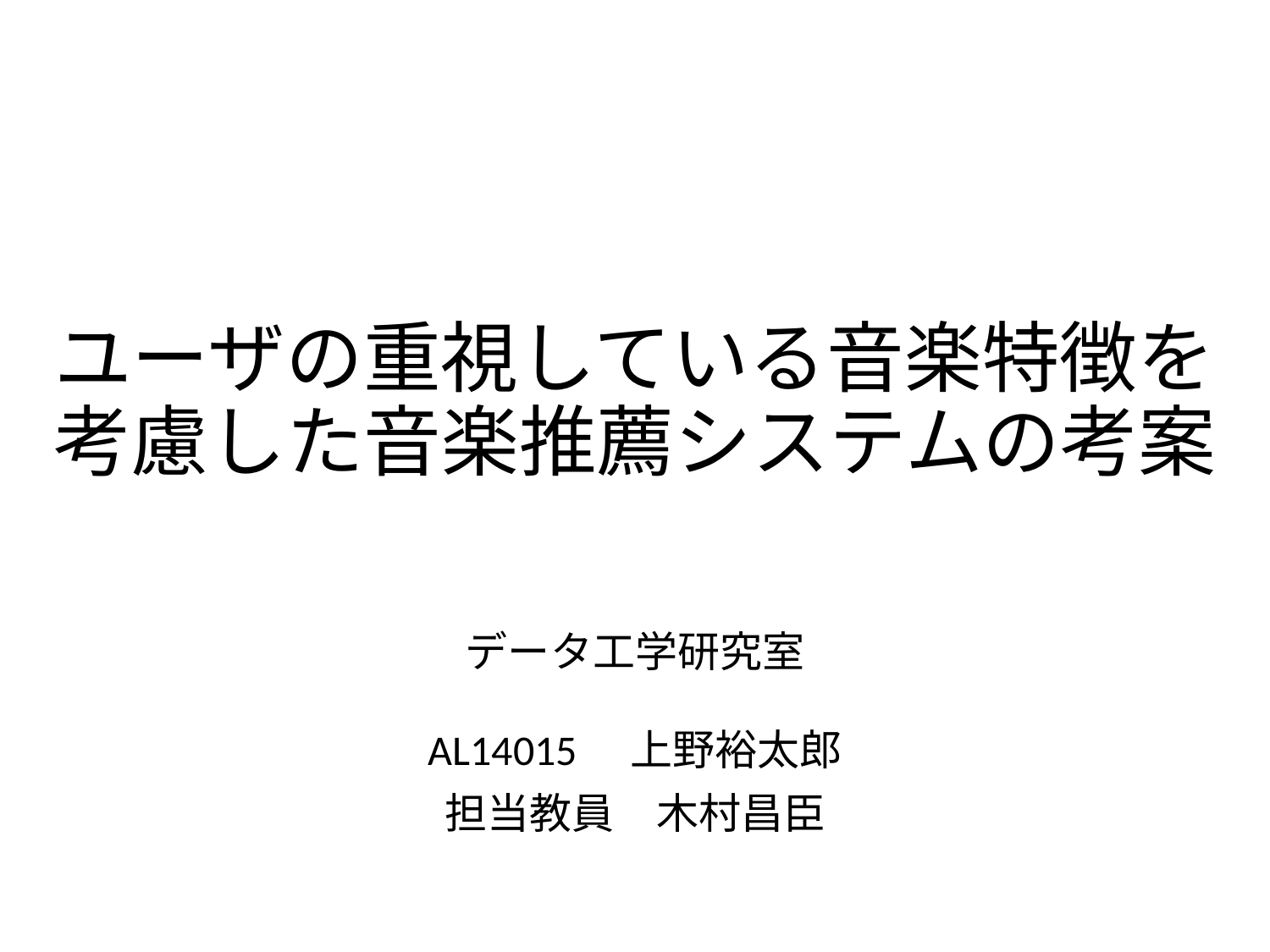

# ユーザの重視している音楽特徴を考慮した音楽推薦システムの考案
データ工学研究室

AL14015　上野裕太郎
担当教員　木村昌臣